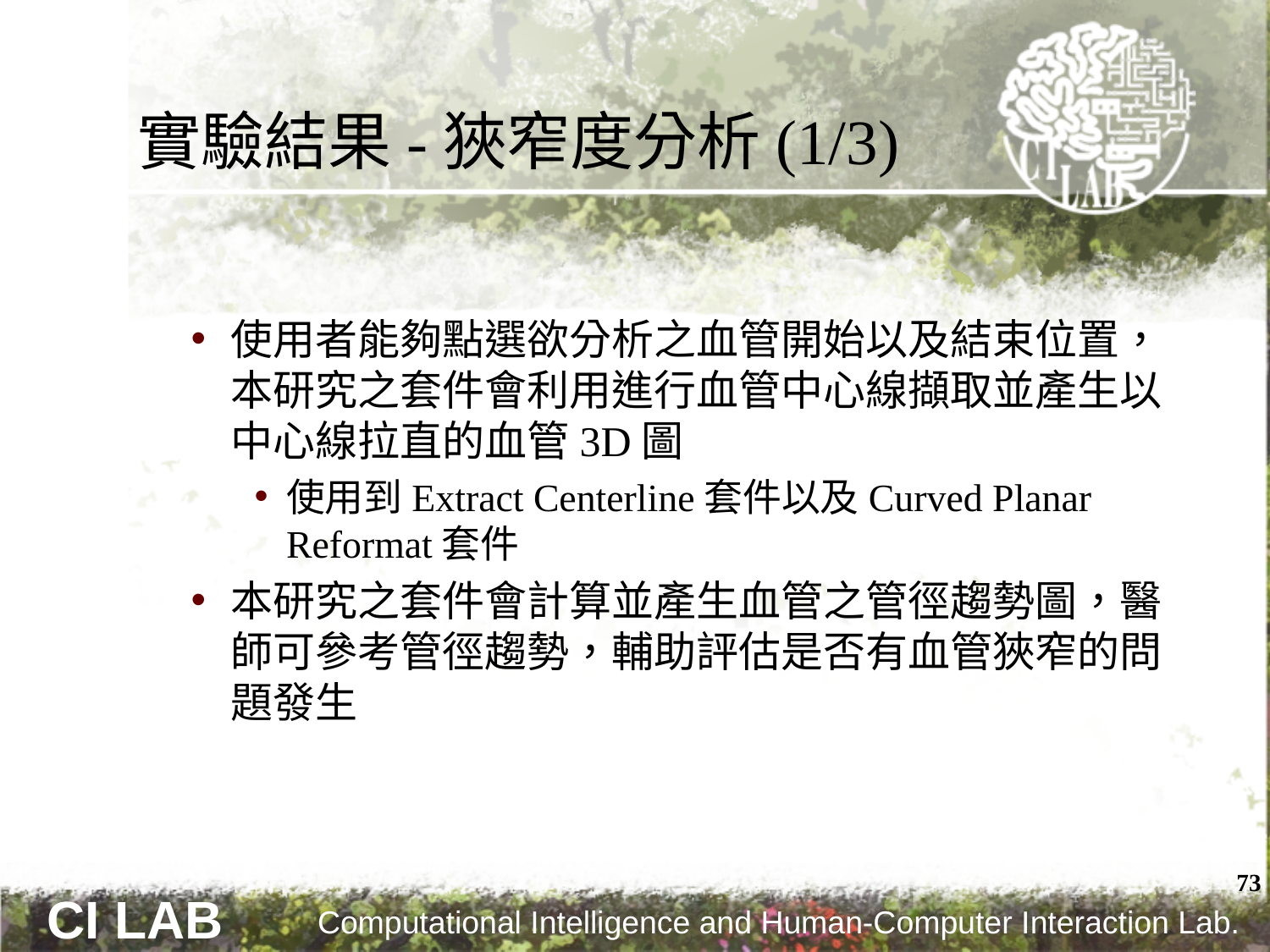

# 實驗結果-狹窄度分析(1/3)
使用者能夠點選欲分析之血管開始以及結束位置，本研究之套件會利用進行血管中心線擷取並產生以中心線拉直的血管3D圖
使用到Extract Centerline套件以及Curved Planar Reformat套件
本研究之套件會計算並產生血管之管徑趨勢圖，醫師可參考管徑趨勢，輔助評估是否有血管狹窄的問題發生

73